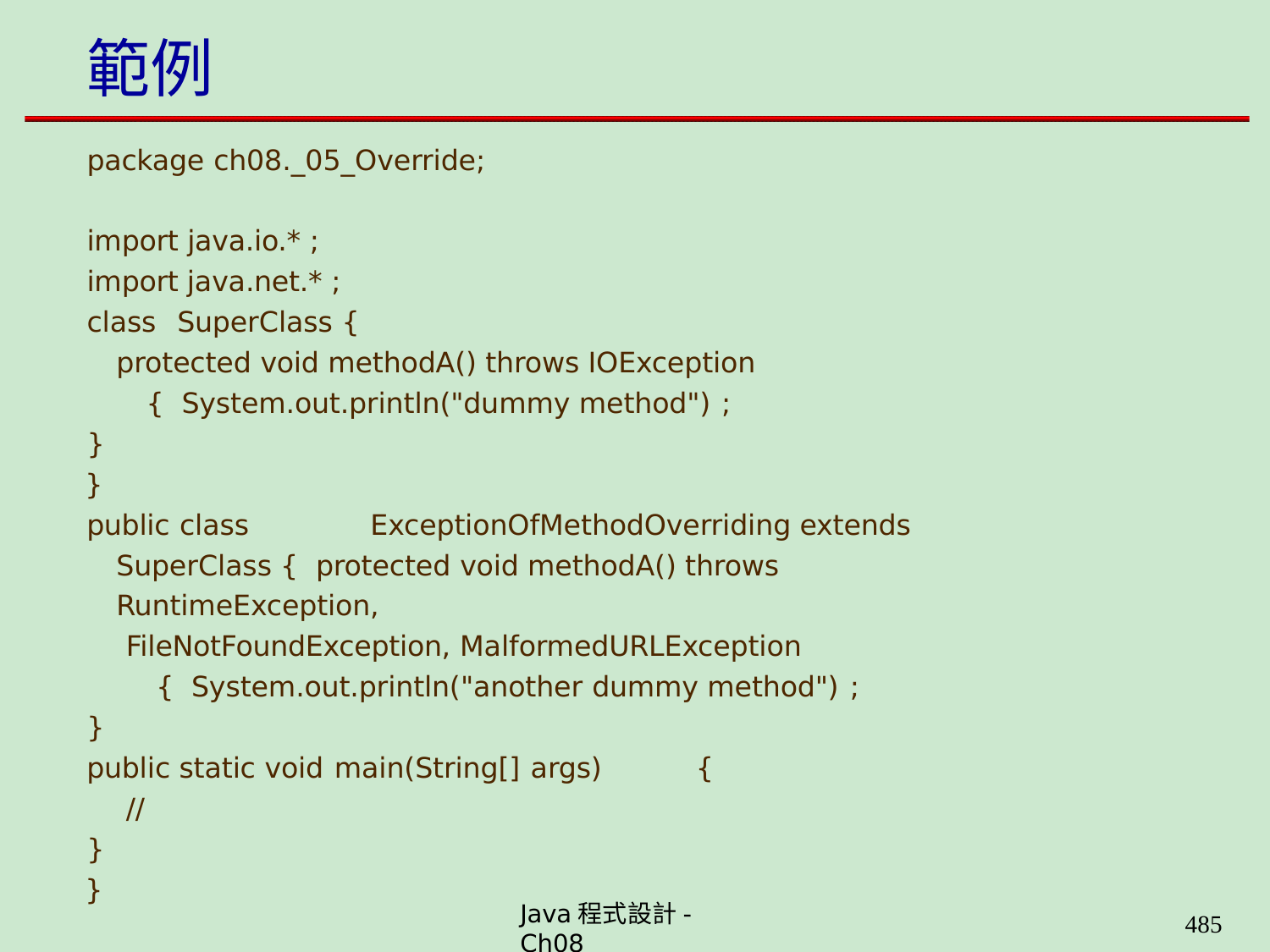

# 範例
package ch08._05_Override;

import java.io.* ;  import java.net.* ;  class	SuperClass {
protected void methodA() throws IOException {  System.out.println("dummy method") ;
}
}
public class	ExceptionOfMethodOverriding extends SuperClass {  protected void methodA() throws RuntimeException,
FileNotFoundException, MalformedURLException {  System.out.println("another dummy method") ;
}
public static void main(String[] args)	{
//
}
}
Java程式設計-Ch08
485